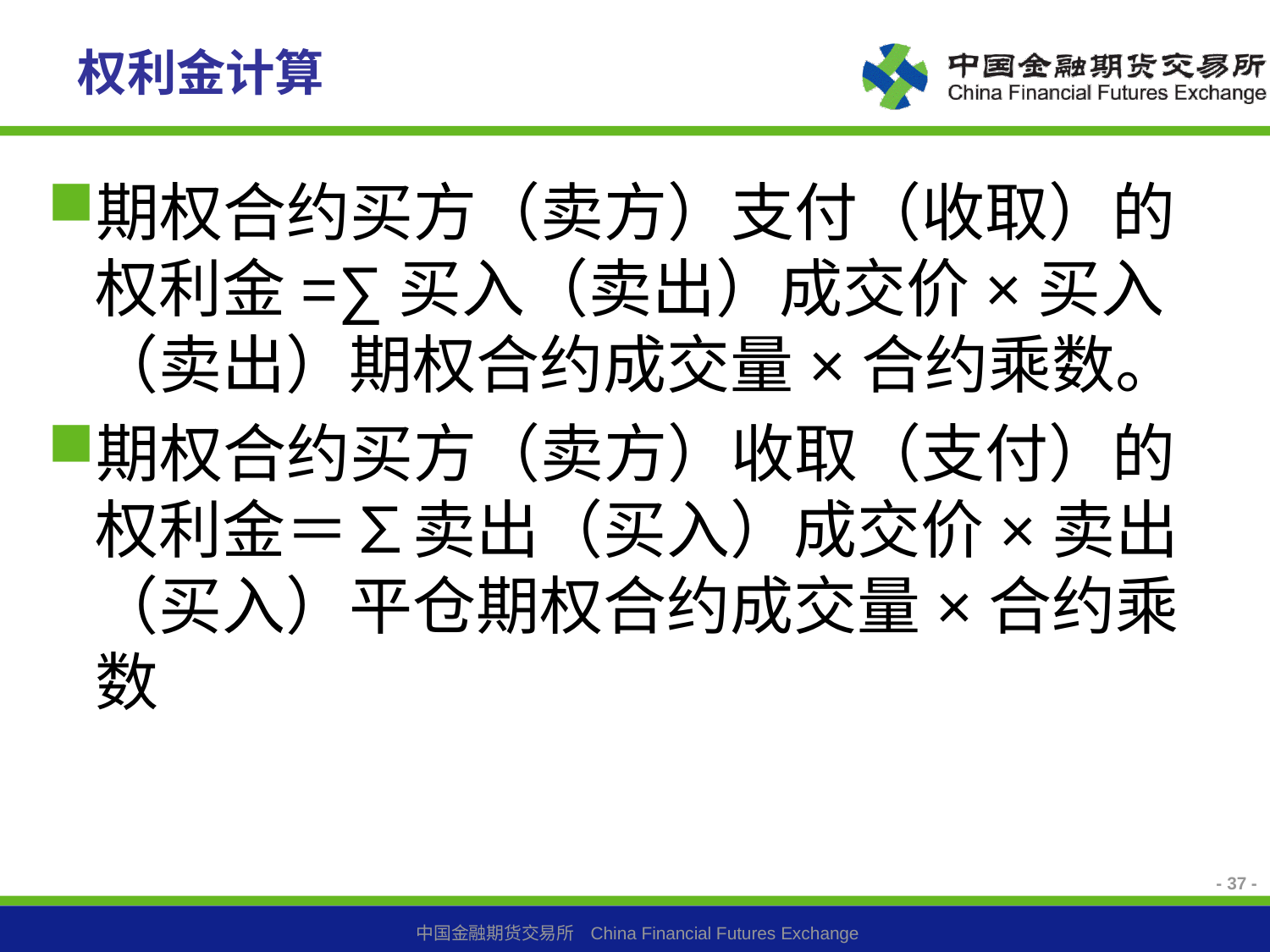

# 权利金计算
期权合约买方（卖方）支付（收取）的权利金=∑买入（卖出）成交价×买入（卖出）期权合约成交量×合约乘数。
期权合约买方（卖方）收取（支付）的权利金＝∑卖出（买入）成交价×卖出（买入）平仓期权合约成交量×合约乘数
- 37 -